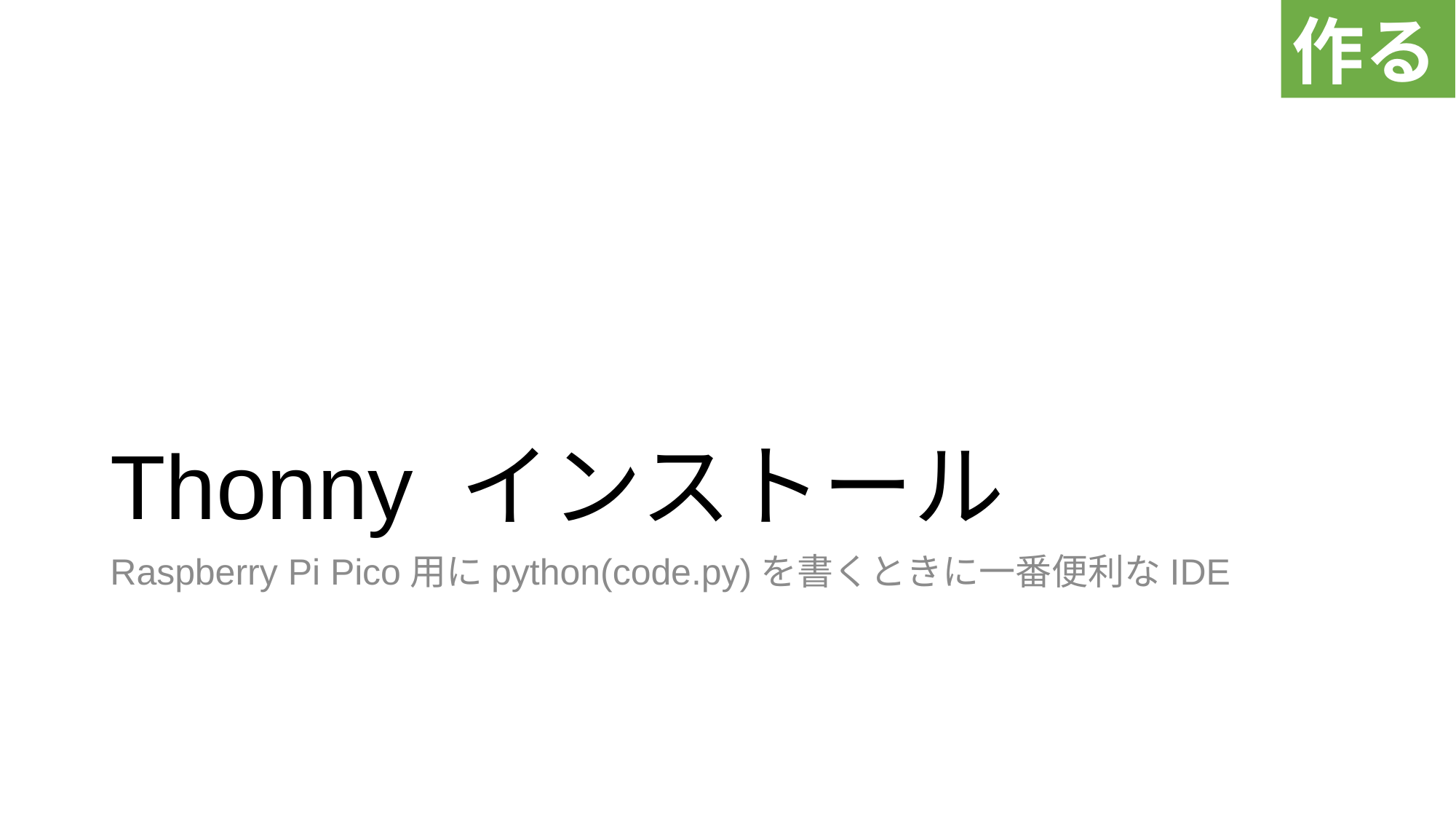

作る
# Thonny インストール
Raspberry Pi Pico用にpython(code.py)を書くときに一番便利なIDE